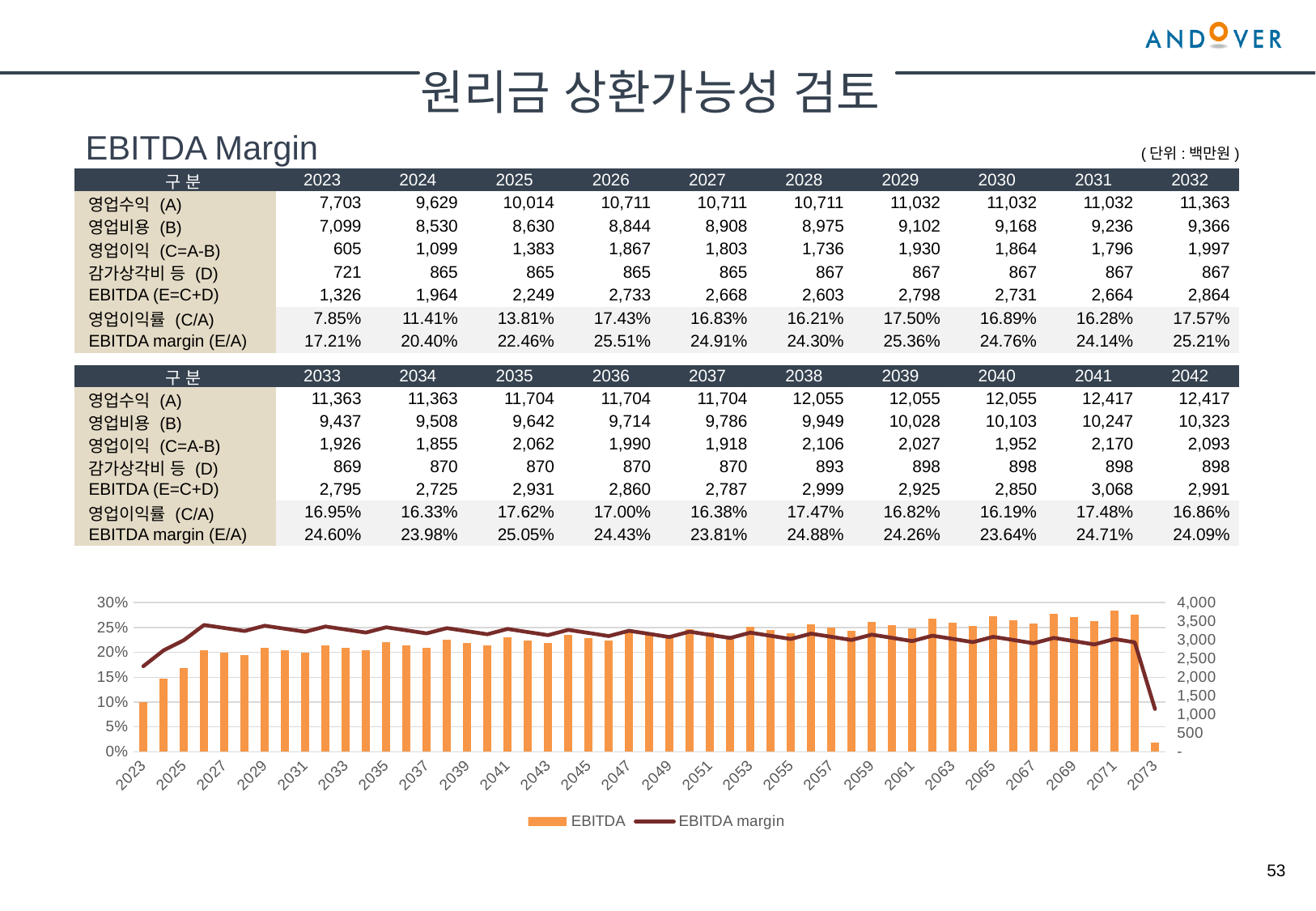

원리금 상환가능성 검토
EBITDA Margin
(단위:백만원)
| 구 분 | 2023 | 2024 | 2025 | 2026 | 2027 | 2028 | 2029 | 2030 | 2031 | 2032 |
| --- | --- | --- | --- | --- | --- | --- | --- | --- | --- | --- |
| 영업수익 (A) | 7,703 | 9,629 | 10,014 | 10,711 | 10,711 | 10,711 | 11,032 | 11,032 | 11,032 | 11,363 |
| 영업비용 (B) | 7,099 | 8,530 | 8,630 | 8,844 | 8,908 | 8,975 | 9,102 | 9,168 | 9,236 | 9,366 |
| 영업이익 (C=A-B) | 605 | 1,099 | 1,383 | 1,867 | 1,803 | 1,736 | 1,930 | 1,864 | 1,796 | 1,997 |
| 감가상각비 등 (D) | 721 | 865 | 865 | 865 | 865 | 867 | 867 | 867 | 867 | 867 |
| EBITDA (E=C+D) | 1,326 | 1,964 | 2,249 | 2,733 | 2,668 | 2,603 | 2,798 | 2,731 | 2,664 | 2,864 |
| 영업이익률 (C/A) | 7.85% | 11.41% | 13.81% | 17.43% | 16.83% | 16.21% | 17.50% | 16.89% | 16.28% | 17.57% |
| EBITDA margin (E/A) | 17.21% | 20.40% | 22.46% | 25.51% | 24.91% | 24.30% | 25.36% | 24.76% | 24.14% | 25.21% |
| 구 분 | 2033 | 2034 | 2035 | 2036 | 2037 | 2038 | 2039 | 2040 | 2041 | 2042 |
| --- | --- | --- | --- | --- | --- | --- | --- | --- | --- | --- |
| 영업수익 (A) | 11,363 | 11,363 | 11,704 | 11,704 | 11,704 | 12,055 | 12,055 | 12,055 | 12,417 | 12,417 |
| 영업비용 (B) | 9,437 | 9,508 | 9,642 | 9,714 | 9,786 | 9,949 | 10,028 | 10,103 | 10,247 | 10,323 |
| 영업이익 (C=A-B) | 1,926 | 1,855 | 2,062 | 1,990 | 1,918 | 2,106 | 2,027 | 1,952 | 2,170 | 2,093 |
| 감가상각비 등 (D) | 869 | 870 | 870 | 870 | 870 | 893 | 898 | 898 | 898 | 898 |
| EBITDA (E=C+D) | 2,795 | 2,725 | 2,931 | 2,860 | 2,787 | 2,999 | 2,925 | 2,850 | 3,068 | 2,991 |
| 영업이익률 (C/A) | 16.95% | 16.33% | 17.62% | 17.00% | 16.38% | 17.47% | 16.82% | 16.19% | 17.48% | 16.86% |
| EBITDA margin (E/A) | 24.60% | 23.98% | 25.05% | 24.43% | 23.81% | 24.88% | 24.26% | 23.64% | 24.71% | 24.09% |

### Chart

| Category | EBITDA | EBITDA margin |
|---|---|---|
| 2023 | 1325.8003111977443 | 0.17210849316094623 |
| 2024 | 1964.4431422534835 | 0.2040158239495394 |
| 2025 | 2248.715456114316 | 0.22456133826296518 |
| 2026 | 2732.5426867644837 | 0.2551223639510846 |
| 2027 | 2668.033284327332 | 0.2490994786265281 |
| 2028 | 2602.770321396468 | 0.24300623753572237 |
| 2029 | 2797.8972122018463 | 0.2536156832287219 |
| 2030 | 2731.097970235837 | 0.2475606590067856 |
| 2031 | 2663.51572950098 | 0.2414346597801699 |
| 2032 | 2864.1682825748944 | 0.25206100124445496 |
| 2033 | 2794.989608285369 | 0.24597293511640408 |
| 2034 | 2724.997205259321 | 0.23981325682739293 |
| 2035 | 2931.3202719075407 | 0.25045699908133634 |
| 2036 | 2859.668634761715 | 0.24433496110725644 |
| 2037 | 2787.171183824642 | 0.23814065536156256 |
| 2038 | 2999.312677245901 | 0.24880231655762702 |
| 2039 | 2925.090415435019 | 0.24264534905677582 |
| 2040 | 2849.9888329006662 | 0.23641543916660437 |
| 2041 | 3068.099741941467 | 0.24709555101986627 |
| 2042 | 2991.2048584647673 | 0.24090266773659325 |
| 2043 | 2913.3956550756884 | 0.23463614786991022 |
| 2044 | 3137.6300536485533 | 0.24533525609852583 |
| 2045 | 3057.956001429592 | 0.23910544134301748 |
| 2046 | 2977.331063680688 | 0.2328012756471433 |
| 2047 | 3207.8461154266415 | 0.24351994042514408 |
| 2048 | 3125.281570837915 | 0.23725214818823318 |
| 2049 | 3041.7279304921854 | 0.23090926988698093 |
| 2050 | 3278.6838882380293 | 0.24164806630979568 |
| 2051 | 3193.112512373144 | 0.2353412193510513 |
| 2052 | 3106.5121034962435 | 0.22895852981461454 |
| 2053 | 3350.0723030249414 | 0.23971804837772268 |
| 2054 | 3261.372490018681 | 0.23337103728601272 |
| 2055 | 3171.601892819061 | 0.22694740507277228 |
| 2056 | 3421.9327404374167 | 0.2377282521639159 |
| 2057 | 3329.977352092827 | 0.23133993438961067 |
| 2058 | 3236.9075228123647 | 0.22487419425901706 |
| 2059 | 3494.178476163468 | 0.235676992664398 |
| 2060 | 3398.834562101343 | 0.22924619152235493 |
| 2061 | 3302.330548156695 | 0.2227371434180091 |
| 2062 | 3566.7140896858473 | 0.23356253284292097 |
| 2063 | 3467.842592185706 | 0.22708803648536754 |
| 2064 | 3367.763231713398 | 0.22053444448739756 |
| 2065 | 3639.434834154649 | 0.23138308209174632 |
| 2066 | 3536.8902768072226 | 0.22486364245015358 |
| 2067 | 3433.087881715481 | 0.21826423369596137 |
| 2068 | 3712.225964921894 | 0.22913679464514802 |
| 2069 | 3605.856124160966 | 0.2225711263401512 |
| 2070 | 3498.1761457381454 | 0.21592458991257063 |
| 2071 | 3784.962024131859 | 0.22682176794422074 |
| 2072 | 3674.607582658293 | 0.22020854716262717 |
| 2073 | 239.31061274251397 | 0.0860471348309318 |
53